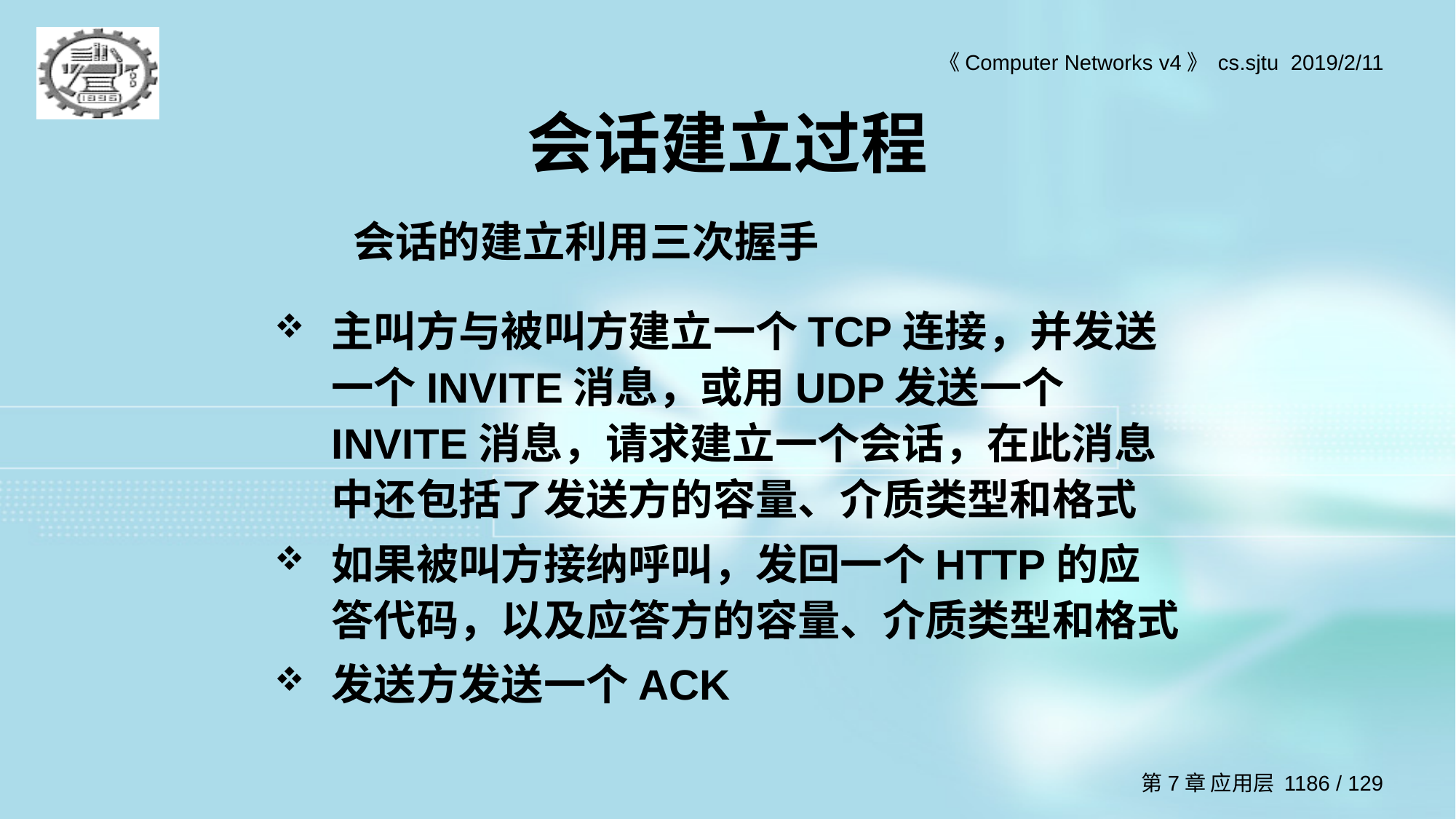

# 会话建立过程
会话的建立利用三次握手
主叫方与被叫方建立一个TCP连接，并发送一个INVITE消息，或用UDP发送一个INVITE消息，请求建立一个会话，在此消息中还包括了发送方的容量、介质类型和格式
如果被叫方接纳呼叫，发回一个HTTP的应答代码，以及应答方的容量、介质类型和格式
发送方发送一个ACK